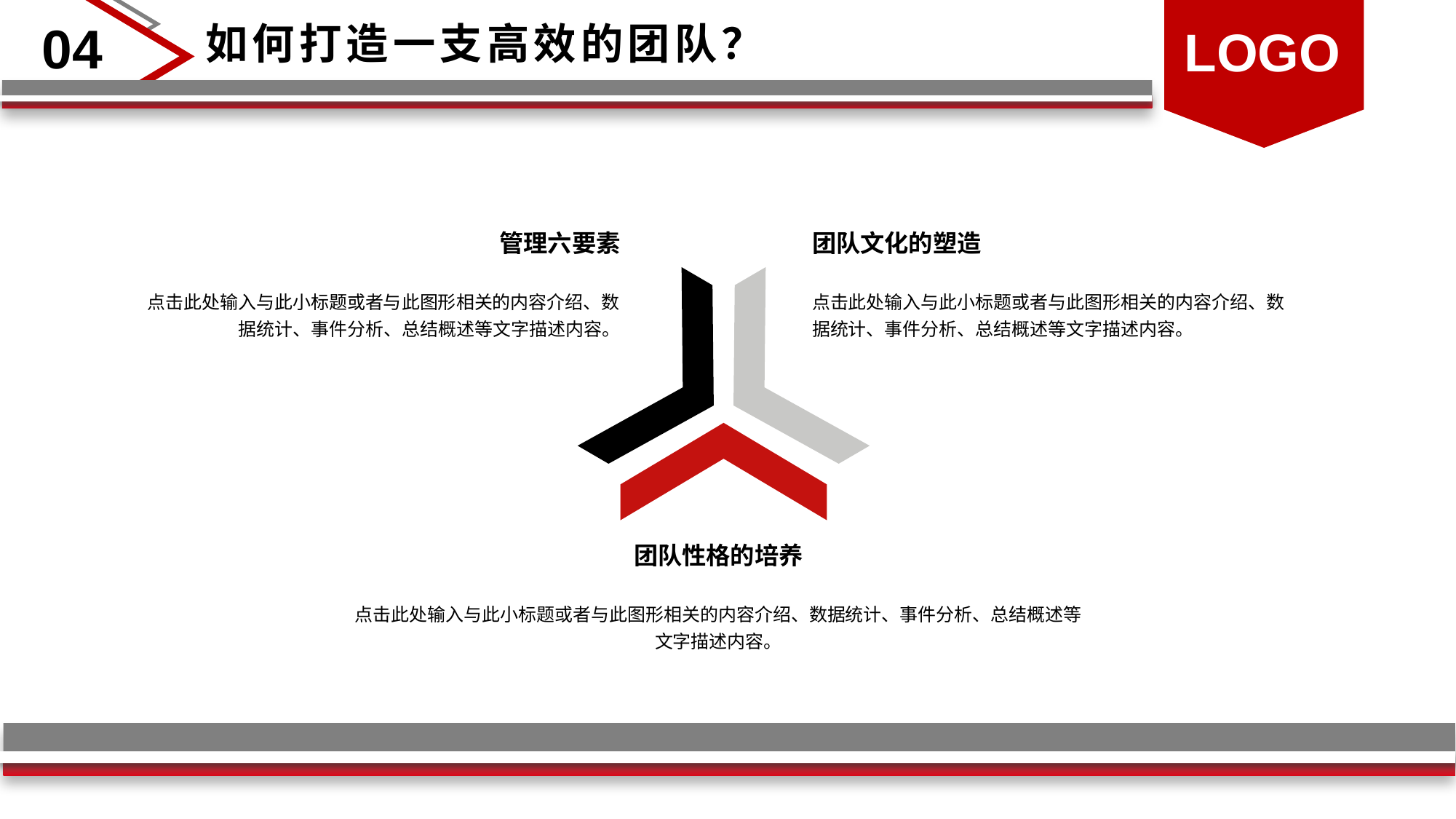

管理六要素
团队文化的塑造

点击此处输入与此小标题或者与此图形相关的内容介绍、数据统计、事件分析、总结概述等文字描述内容。
点击此处输入与此小标题或者与此图形相关的内容介绍、数据统计、事件分析、总结概述等文字描述内容。

团队性格的培养
点击此处输入与此小标题或者与此图形相关的内容介绍、数据统计、事件分析、总结概述等文字描述内容。